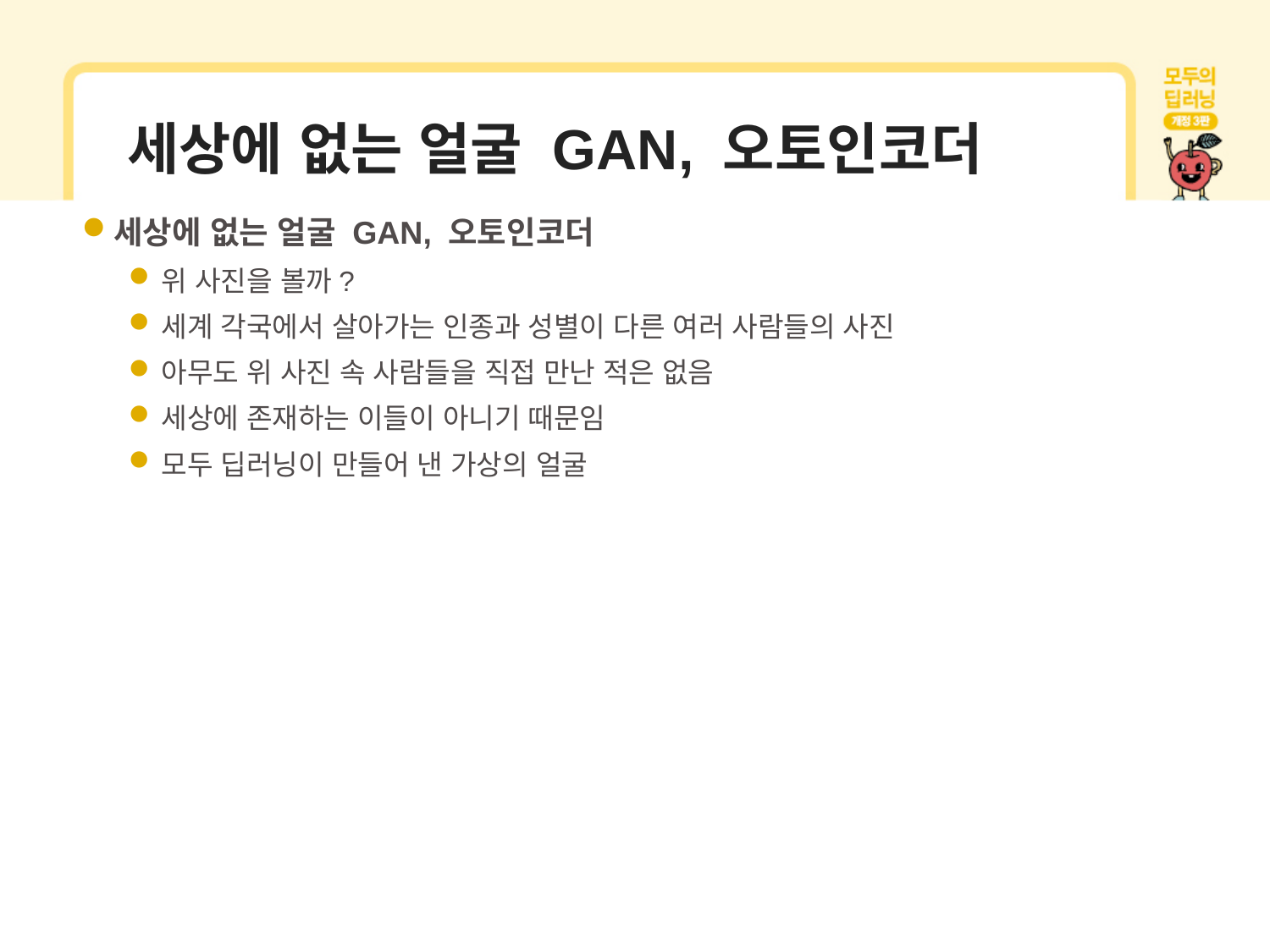

# 세상에 없는 얼굴 GAN, 오토인코더
세상에 없는 얼굴 GAN, 오토인코더
위 사진을 볼까?
세계 각국에서 살아가는 인종과 성별이 다른 여러 사람들의 사진
아무도 위 사진 속 사람들을 직접 만난 적은 없음
세상에 존재하는 이들이 아니기 때문임
모두 딥러닝이 만들어 낸 가상의 얼굴